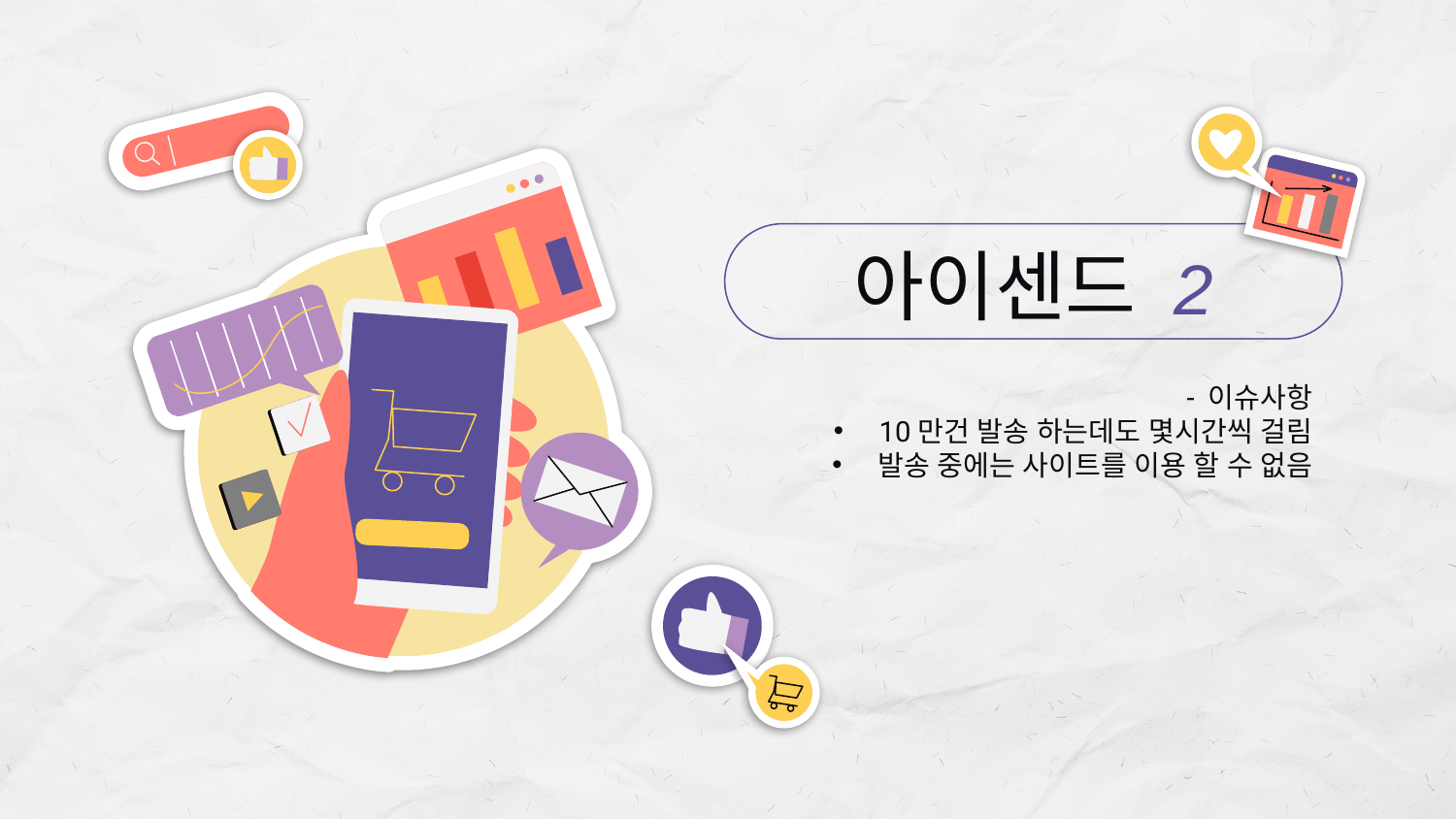

# 아이센드 2
- 이슈사항
10만건 발송 하는데도 몇시간씩 걸림
발송 중에는 사이트를 이용 할 수 없음